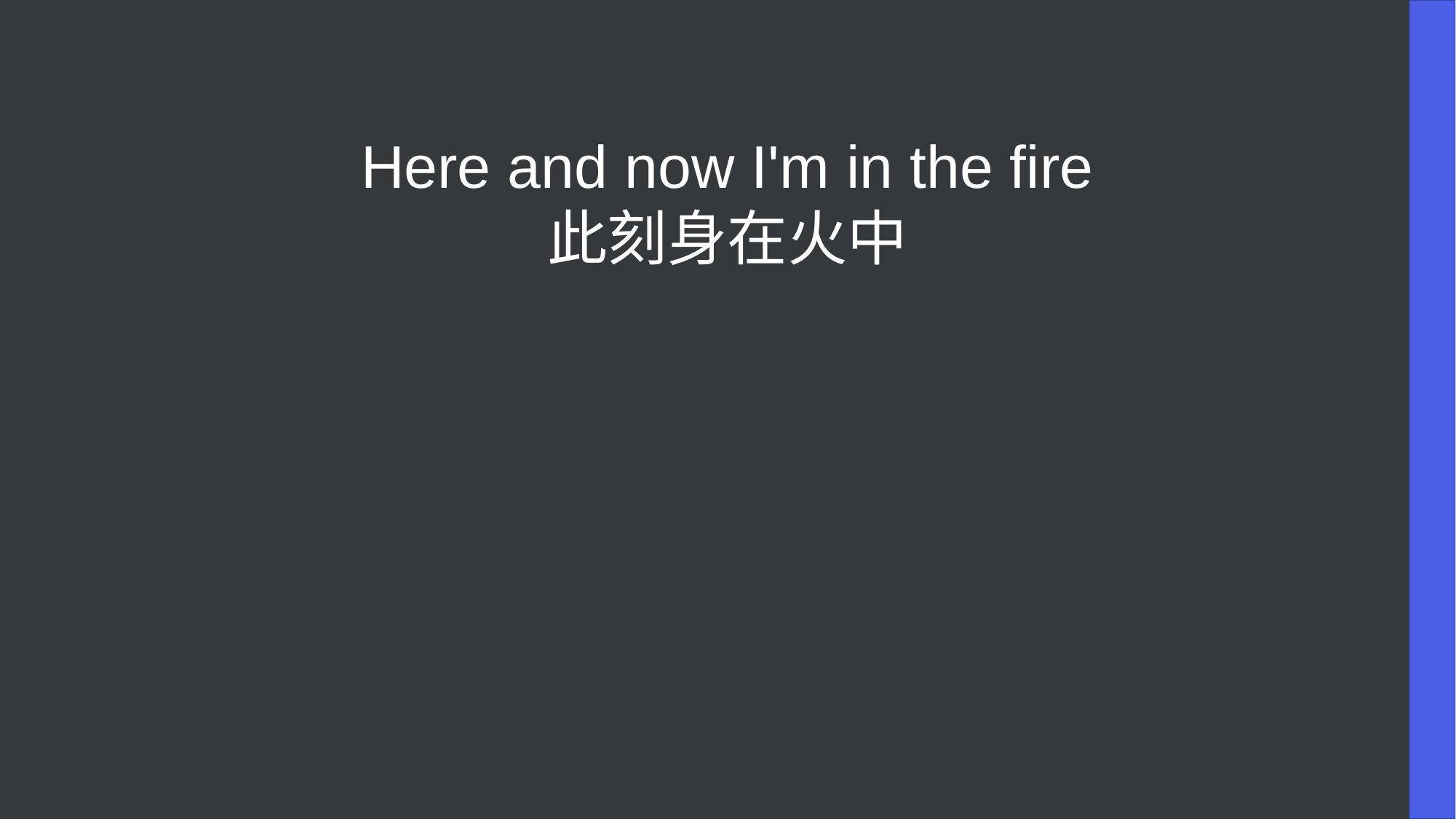

Here and now I'm in the fire
此刻身在火中